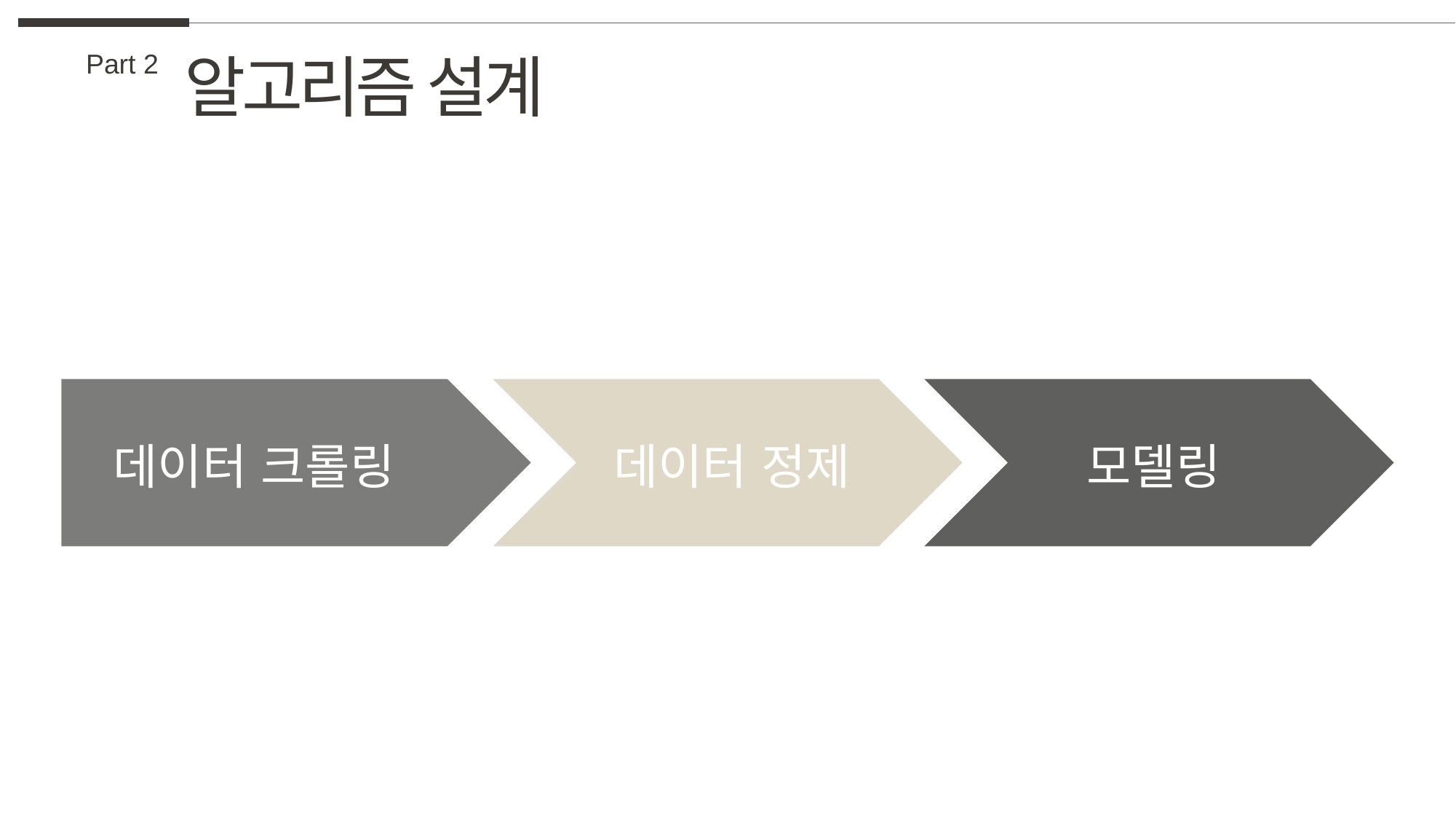

알고리즘 설계
Part 2

모델링
데이터 정제
데이터 크롤링